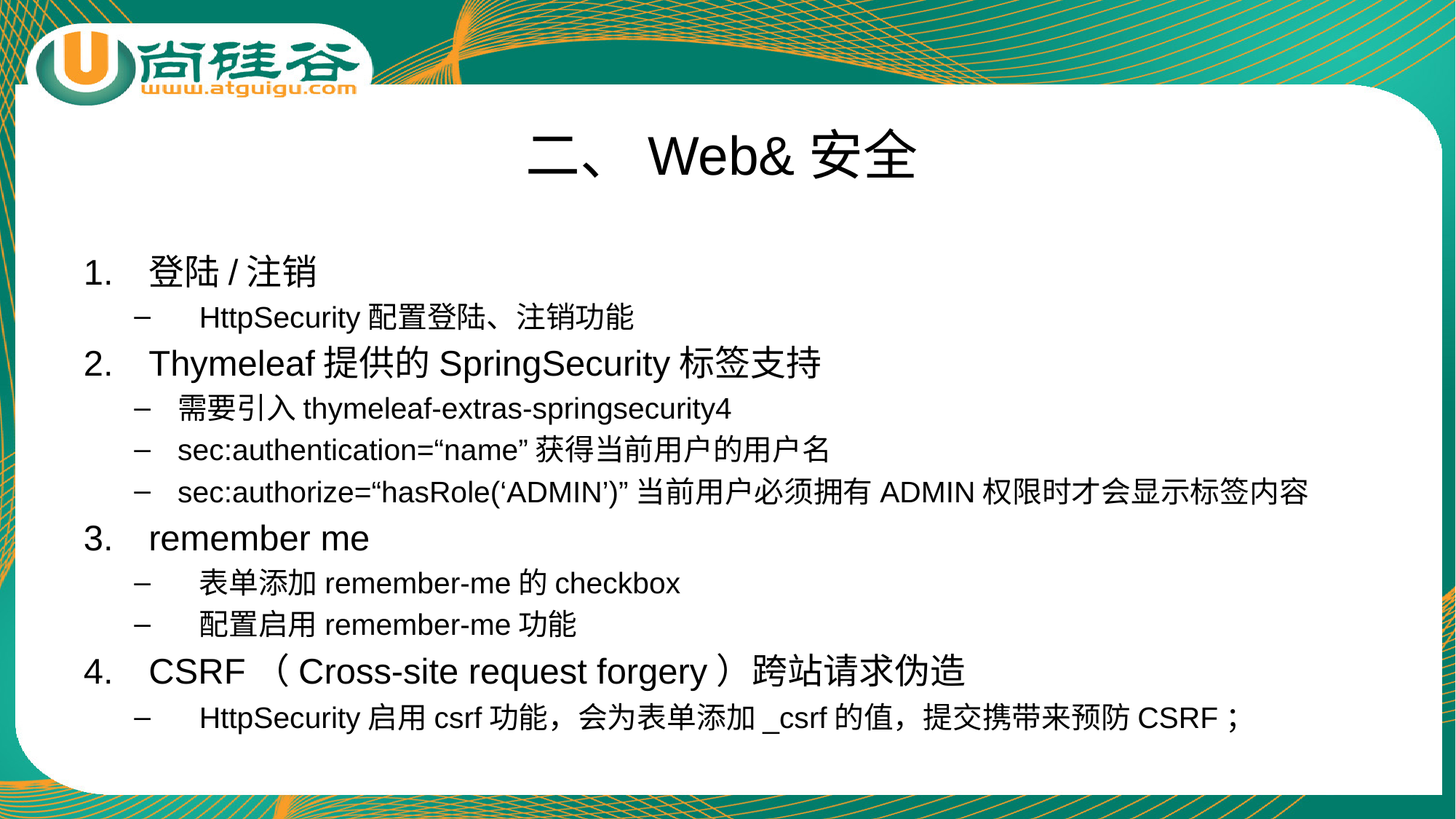

# 二、Web&安全
登陆/注销
HttpSecurity配置登陆、注销功能
Thymeleaf提供的SpringSecurity标签支持
需要引入thymeleaf-extras-springsecurity4
sec:authentication=“name”获得当前用户的用户名
sec:authorize=“hasRole(‘ADMIN’)”当前用户必须拥有ADMIN权限时才会显示标签内容
remember me
表单添加remember-me的checkbox
配置启用remember-me功能
CSRF（Cross-site request forgery）跨站请求伪造
HttpSecurity启用csrf功能，会为表单添加_csrf的值，提交携带来预防CSRF；